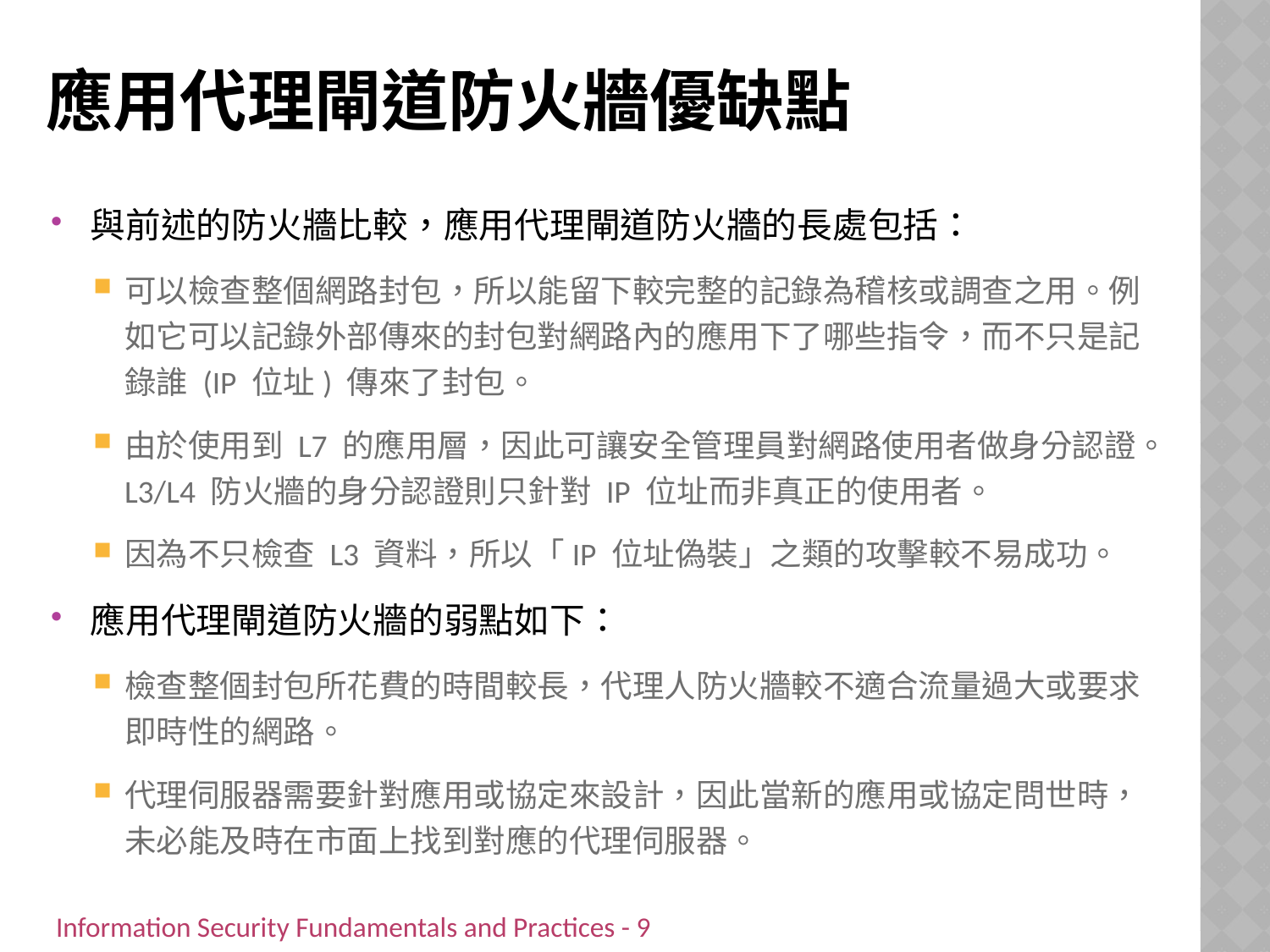

# 應用代理閘道防火牆優缺點
與前述的防火牆比較，應用代理閘道防火牆的長處包括：
可以檢查整個網路封包，所以能留下較完整的記錄為稽核或調查之用。例如它可以記錄外部傳來的封包對網路內的應用下了哪些指令，而不只是記錄誰 (IP 位址) 傳來了封包。
由於使用到 L7 的應用層，因此可讓安全管理員對網路使用者做身分認證。L3/L4 防火牆的身分認證則只針對 IP 位址而非真正的使用者。
因為不只檢查 L3 資料，所以「IP 位址偽裝」之類的攻擊較不易成功。
應用代理閘道防火牆的弱點如下：
檢查整個封包所花費的時間較長，代理人防火牆較不適合流量過大或要求即時性的網路。
代理伺服器需要針對應用或協定來設計，因此當新的應用或協定問世時，未必能及時在市面上找到對應的代理伺服器。